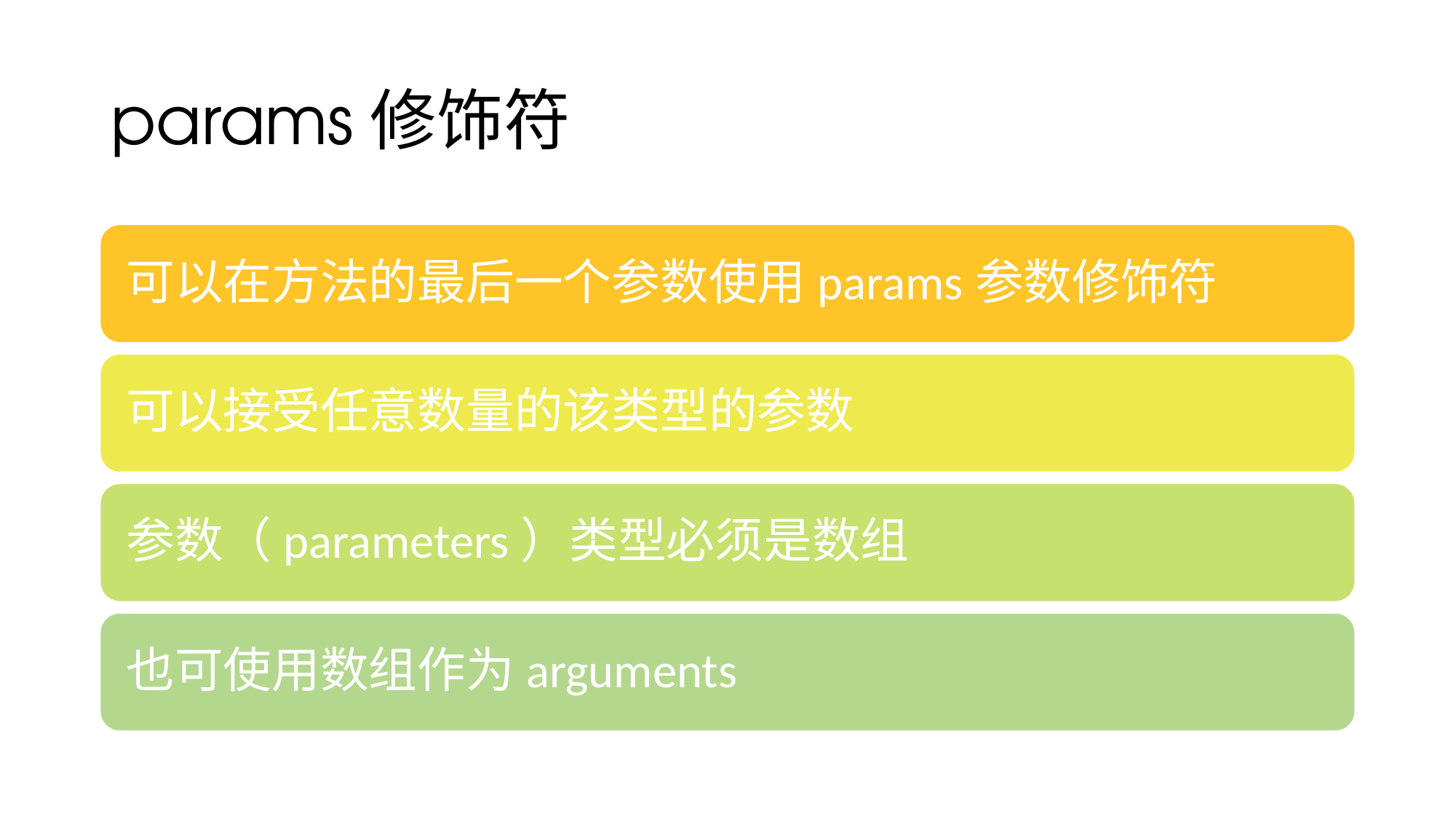

# params修饰符
可以在方法的最后一个参数使用params参数修饰符
可以接受任意数量的该类型的参数
参数（parameters）类型必须是数组
也可使用数组作为arguments